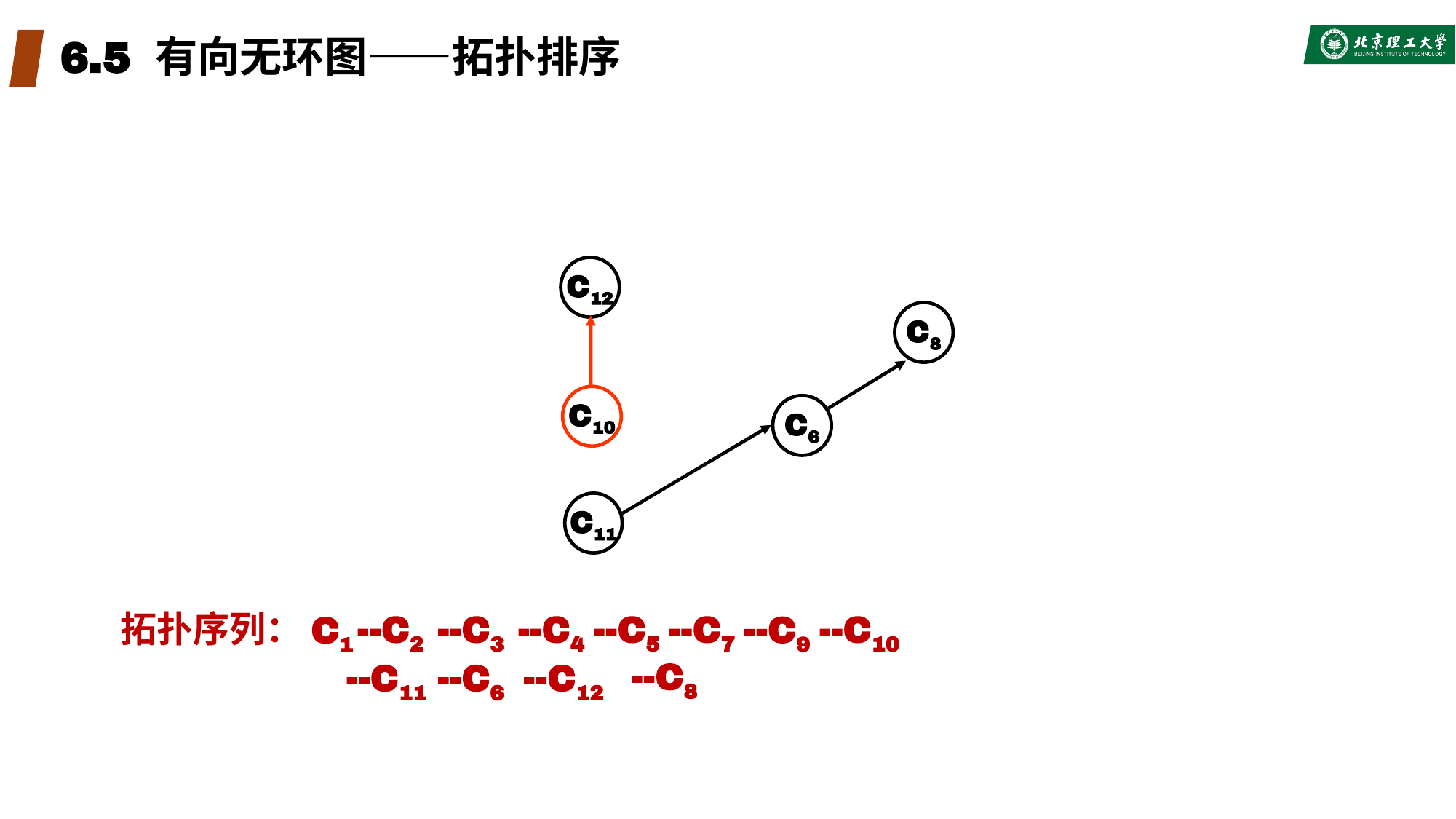

# 6.5 有向无环图——拓扑排序
C12
C8

C10

C6

C11
--C2
--C3
--C4
--C5
--C7
--C10
--C9
拓扑序列：C1
--C8
--C11
--C6
--C12